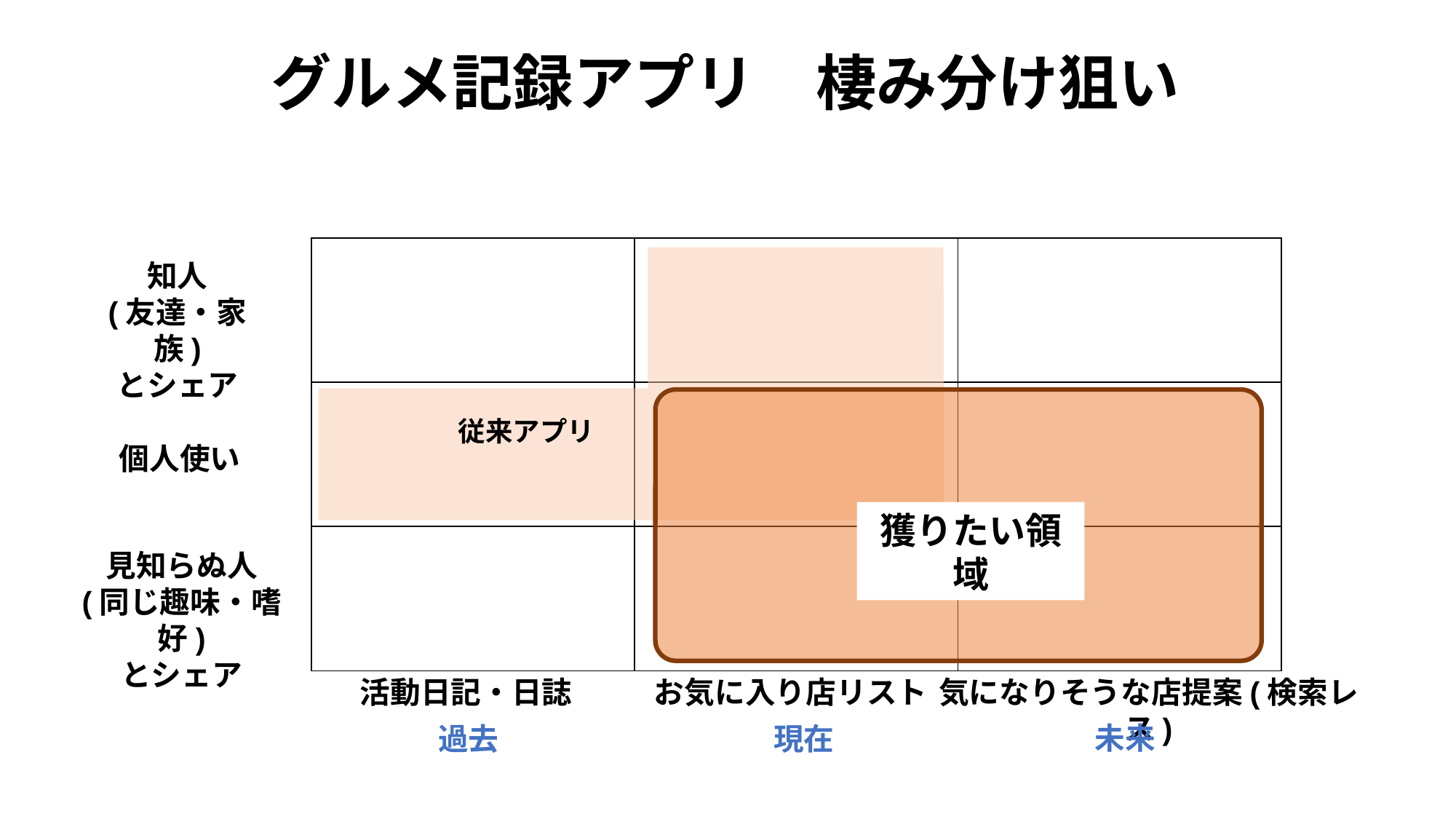

グルメ記録アプリ　棲み分け狙い
|  |  |  |
| --- | --- | --- |
|  |  |  |
|  |  |  |

知人
(友達・家族)
とシェア

従来アプリ
個人使い
獲りたい領域
見知らぬ人
(同じ趣味・嗜好)
とシェア
活動日記・日誌
お気に入り店リスト
気になりそうな店提案(検索レス)
未来
過去
現在